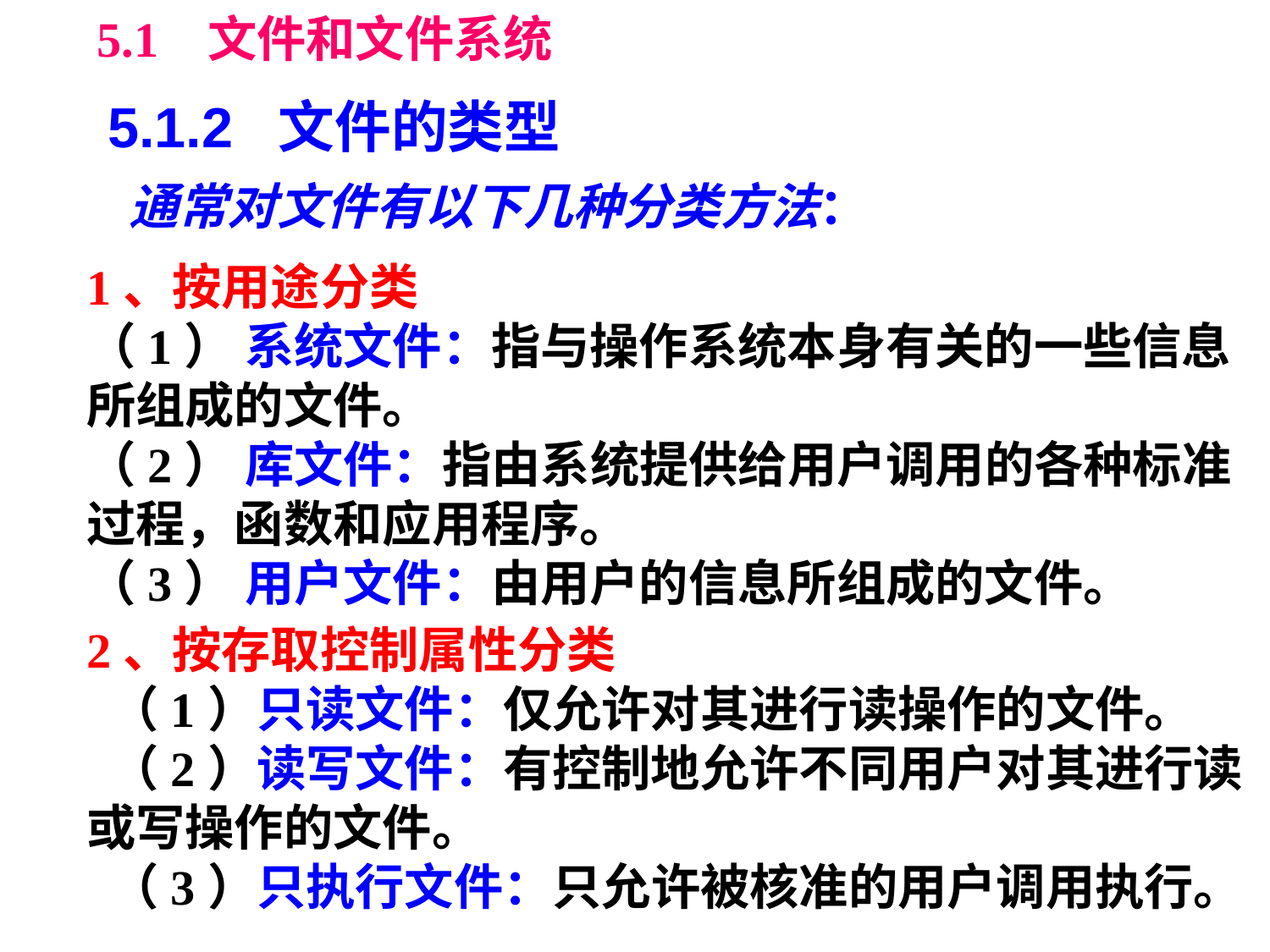

5.1   文件和文件系统
# 5.1.2  文件的类型
通常对文件有以下几种分类方法：
1、按用途分类
（1） 系统文件：指与操作系统本身有关的一些信息
所组成的文件。
（2） 库文件：指由系统提供给用户调用的各种标准
过程，函数和应用程序。
（3） 用户文件：由用户的信息所组成的文件。
2、按存取控制属性分类
 （1）只读文件：仅允许对其进行读操作的文件。
 （2）读写文件：有控制地允许不同用户对其进行读
或写操作的文件。
 （3）只执行文件：只允许被核准的用户调用执行。